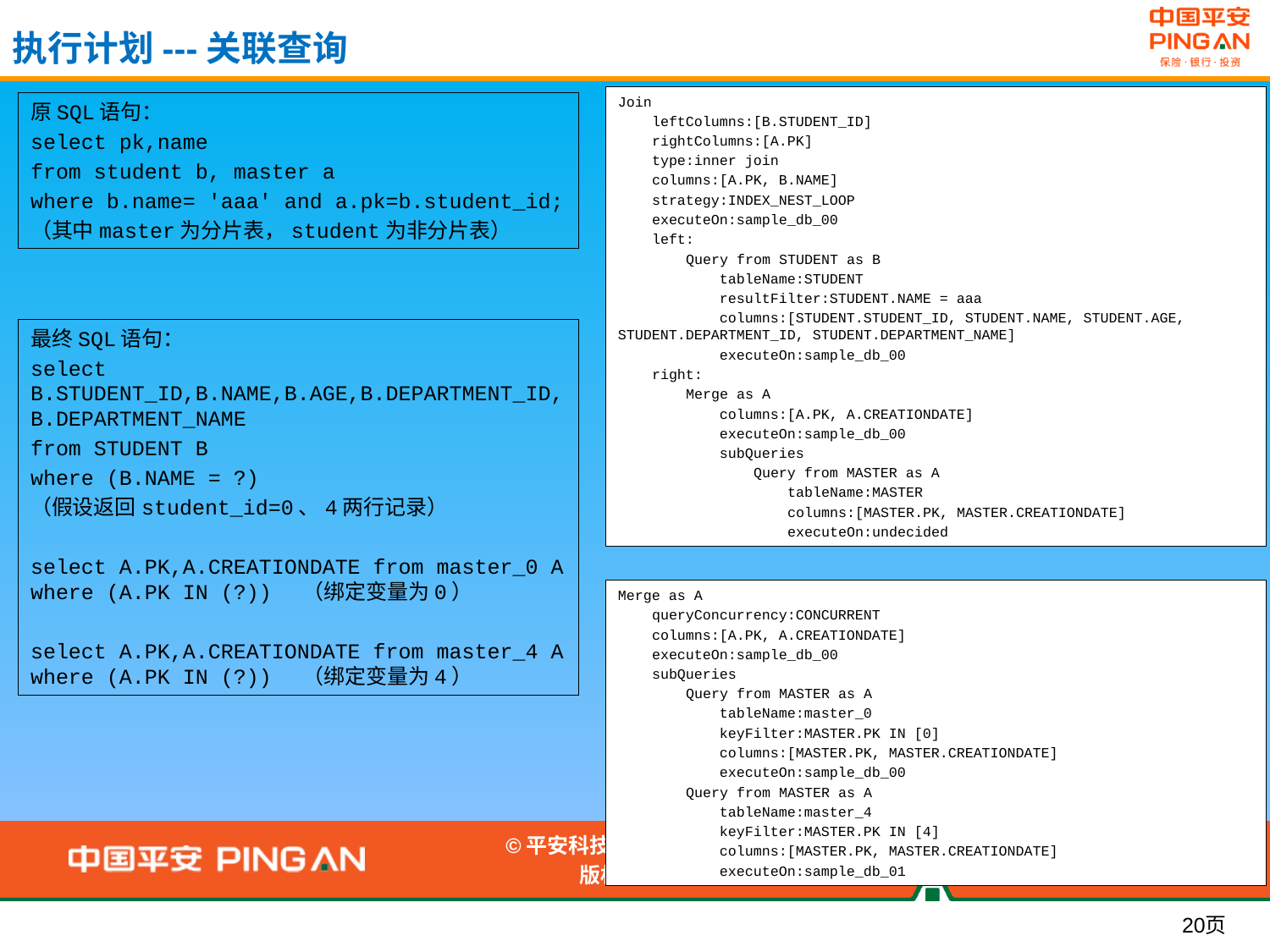

执行计划---关联查询
Join
    leftColumns:[B.STUDENT_ID]
    rightColumns:[A.PK]
    type:inner join
    columns:[A.PK, B.NAME]
    strategy:INDEX_NEST_LOOP
    executeOn:sample_db_00
    left:
        Query from STUDENT as B
            tableName:STUDENT
            resultFilter:STUDENT.NAME = aaa
            columns:[STUDENT.STUDENT_ID, STUDENT.NAME, STUDENT.AGE, STUDENT.DEPARTMENT_ID, STUDENT.DEPARTMENT_NAME]
            executeOn:sample_db_00
    right:
        Merge as A
            columns:[A.PK, A.CREATIONDATE]
            executeOn:sample_db_00
            subQueries
                Query from MASTER as A
                    tableName:MASTER
                    columns:[MASTER.PK, MASTER.CREATIONDATE]
                    executeOn:undecided
原SQL语句：
select pk,name
from student b, master a
where b.name= 'aaa' and a.pk=b.student_id;
（其中master为分片表，student为非分片表）
最终SQL语句：
select B.STUDENT_ID,B.NAME,B.AGE,B.DEPARTMENT_ID,B.DEPARTMENT_NAME
from STUDENT B
where (B.NAME = ?)
（假设返回student_id=0、4两行记录）

select A.PK,A.CREATIONDATE from master_0 A where (A.PK IN (?))  （绑定变量为0）

select A.PK,A.CREATIONDATE from master_4 A where (A.PK IN (?))  （绑定变量为4）
Merge as A
    queryConcurrency:CONCURRENT
    columns:[A.PK, A.CREATIONDATE]
    executeOn:sample_db_00
    subQueries
        Query from MASTER as A
            tableName:master_0
            keyFilter:MASTER.PK IN [0]
            columns:[MASTER.PK, MASTER.CREATIONDATE]
            executeOn:sample_db_00
        Query from MASTER as A
            tableName:master_4
            keyFilter:MASTER.PK IN [4]
            columns:[MASTER.PK, MASTER.CREATIONDATE]
            executeOn:sample_db_01